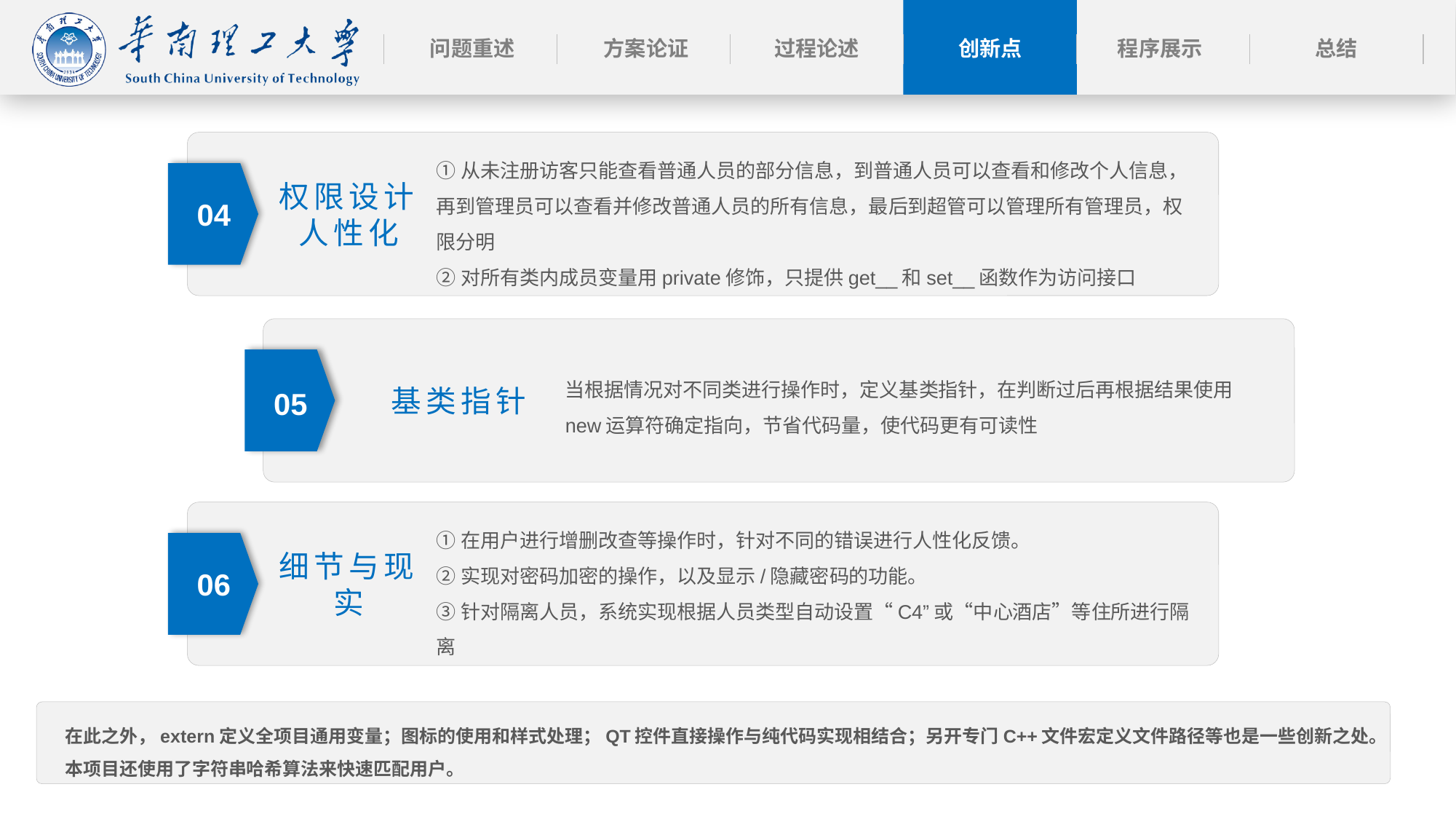

①从未注册访客只能查看普通人员的部分信息，到普通人员可以查看和修改个人信息，再到管理员可以查看并修改普通人员的所有信息，最后到超管可以管理所有管理员，权限分明
②对所有类内成员变量用private修饰，只提供get__和set__函数作为访问接口
权限设计人性化

04

基类指针

当根据情况对不同类进行操作时，定义基类指针，在判断过后再根据结果使用new运算符确定指向，节省代码量，使代码更有可读性
05

①在用户进行增删改查等操作时，针对不同的错误进行人性化反馈。
②实现对密码加密的操作，以及显示/隐藏密码的功能。
③针对隔离人员，系统实现根据人员类型自动设置“C4”或“中心酒店”等住所进行隔离
细节与现实

06

在此之外，extern定义全项目通用变量；图标的使用和样式处理；QT控件直接操作与纯代码实现相结合；另开专门C++文件宏定义文件路径等也是一些创新之处。
本项目还使用了字符串哈希算法来快速匹配用户。